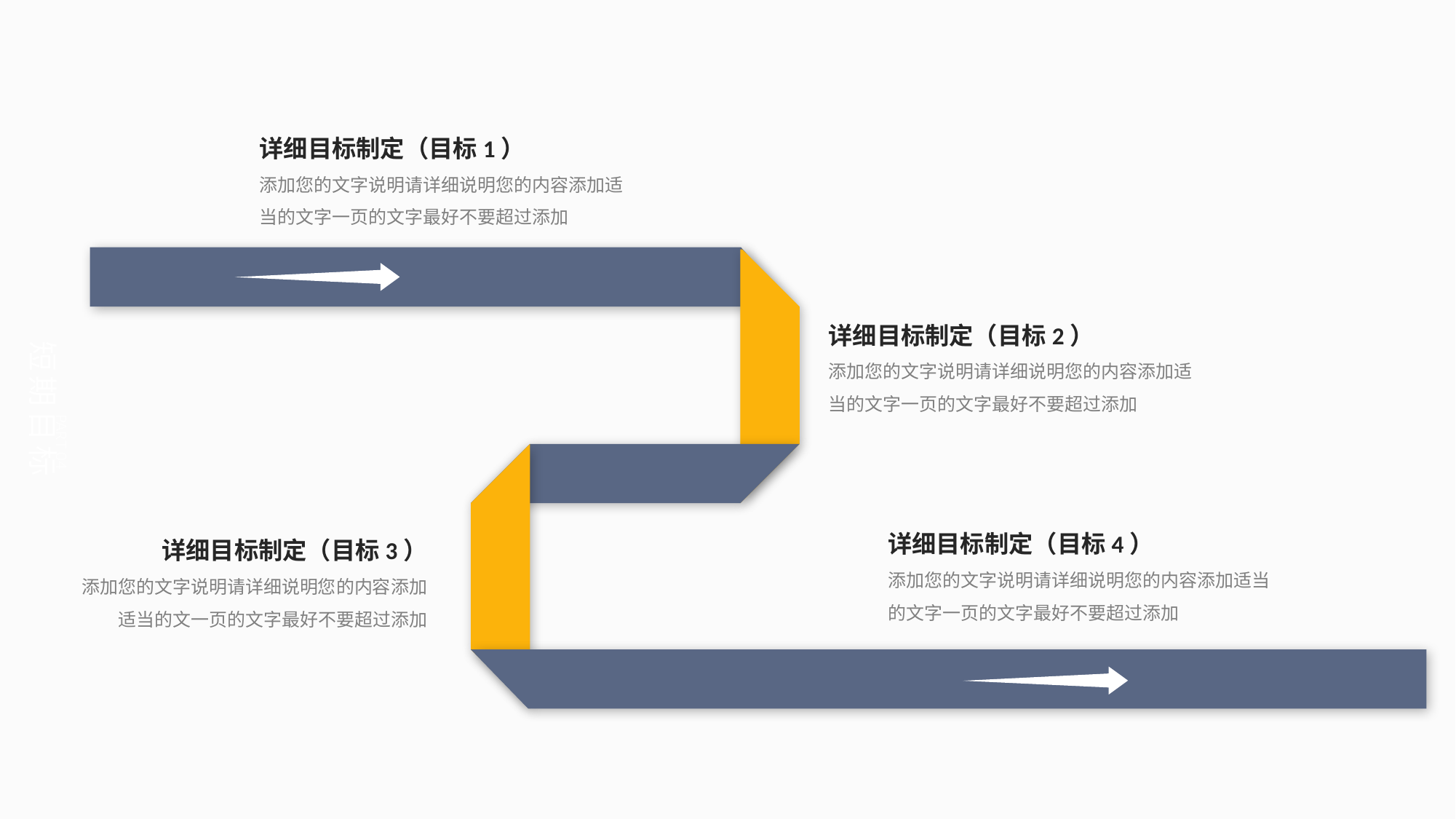

详细目标制定（目标1）
添加您的文字说明请详细说明您的内容添加适当的文字一页的文字最好不要超过添加

详细目标制定（目标2）
添加您的文字说明请详细说明您的内容添加适当的文字一页的文字最好不要超过添加
短期目标
PART 04

详细目标制定（目标4）
添加您的文字说明请详细说明您的内容添加适当的文字一页的文字最好不要超过添加
详细目标制定（目标3）
添加您的文字说明请详细说明您的内容添加适当的文一页的文字最好不要超过添加